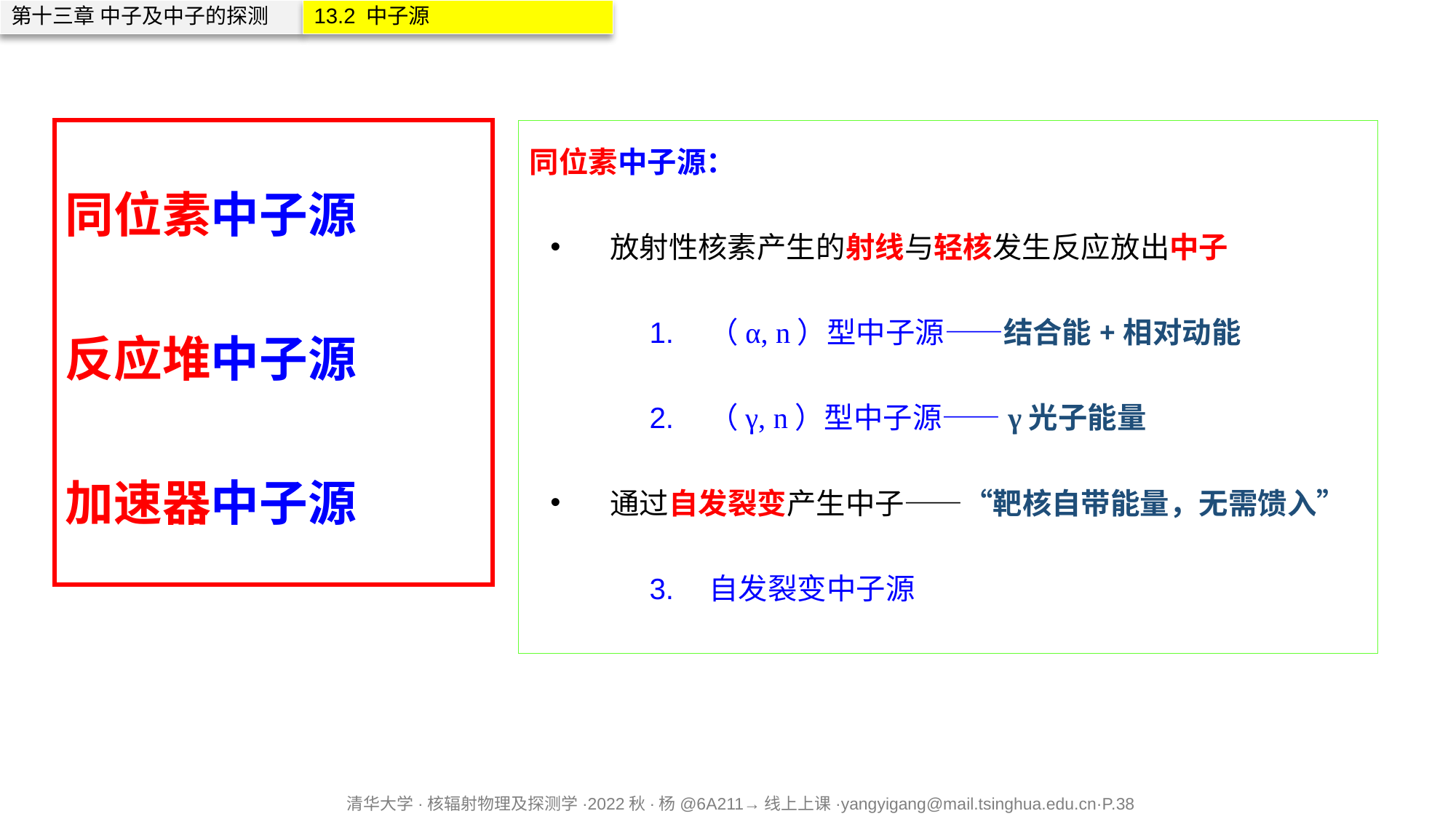

第十三章 中子及中子的探测
13.2 中子源

同位素中子源
反应堆中子源
加速器中子源
同位素中子源：
放射性核素产生的射线与轻核发生反应放出中子
（α, n）型中子源——结合能+相对动能
（γ, n）型中子源——γ光子能量
通过自发裂变产生中子——“靶核自带能量，无需馈入”
自发裂变中子源